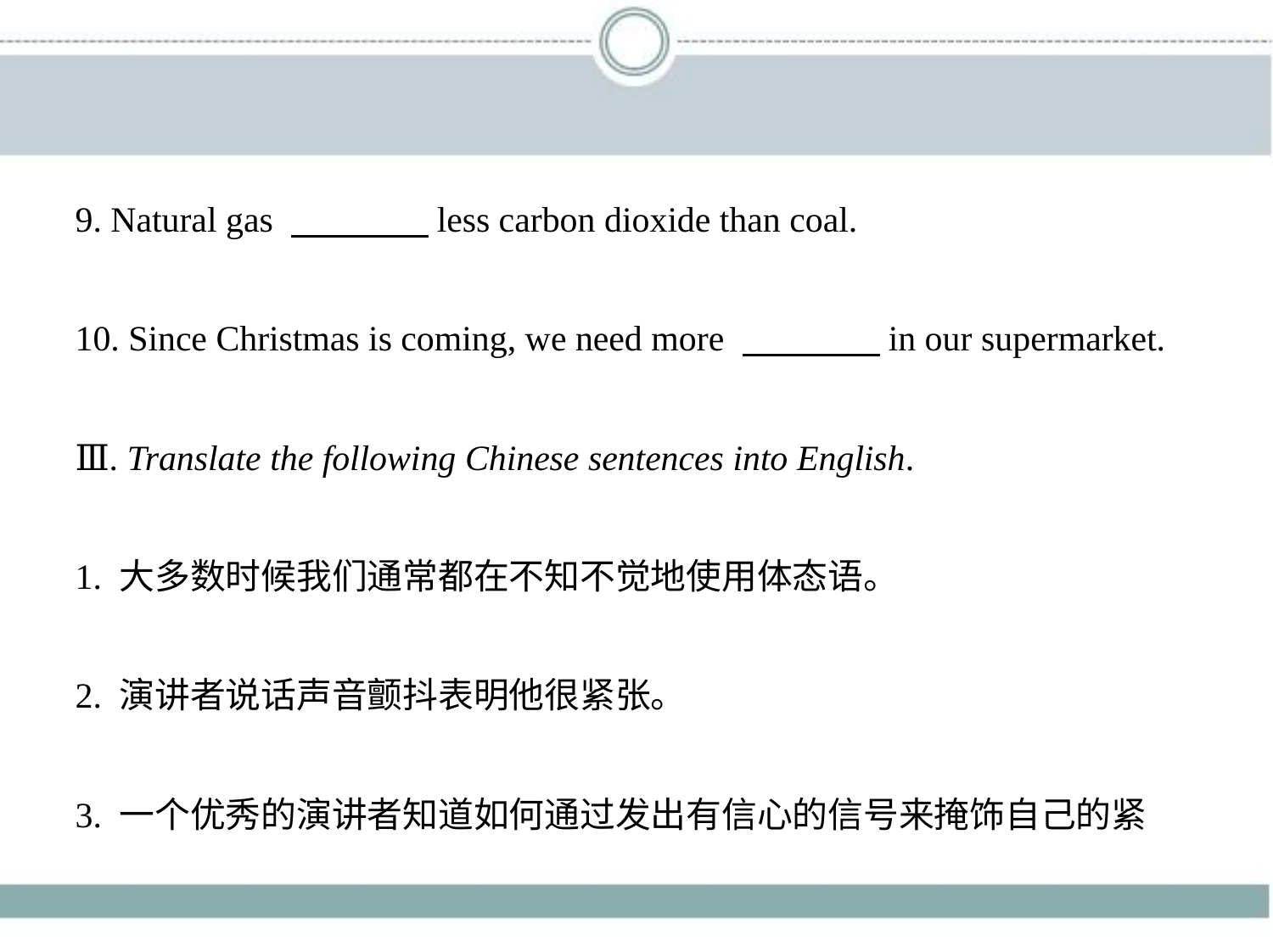

9. Natural gas 　　　    less carbon dioxide than coal.
10. Since Christmas is coming, we need more 　　　    in our supermarket.
Ⅲ. Translate the following Chinese sentences into English.
1. 大多数时候我们通常都在不知不觉地使用体态语。
2. 演讲者说话声音颤抖表明他很紧张。
3. 一个优秀的演讲者知道如何通过发出有信心的信号来掩饰自己的紧